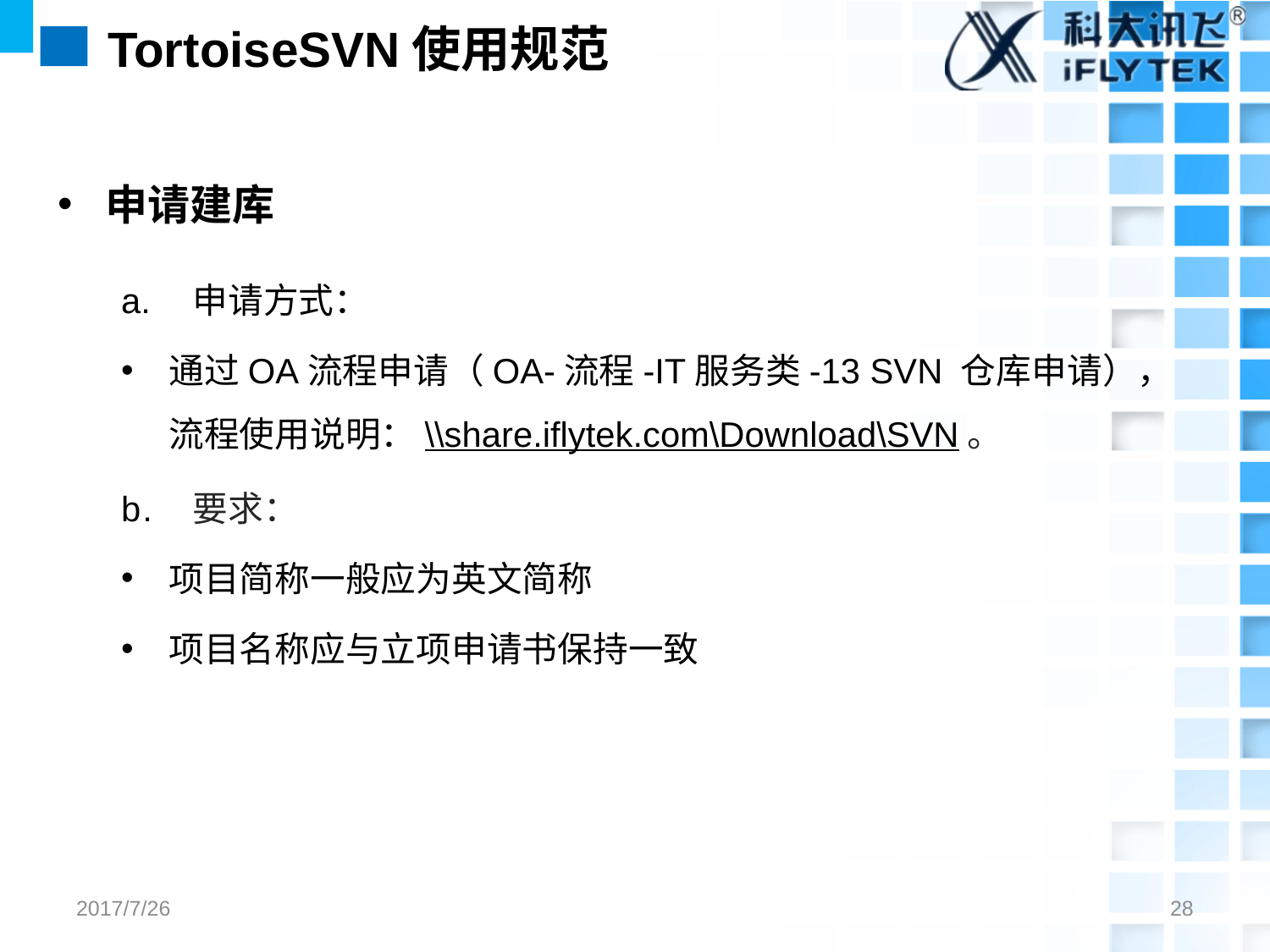

# TortoiseSVN使用规范
申请建库
申请方式：
通过OA流程申请（OA-流程-IT服务类-13 SVN 仓库申请），流程使用说明：\\share.iflytek.com\Download\SVN。
要求：
项目简称一般应为英文简称
项目名称应与立项申请书保持一致
2017/7/26
28